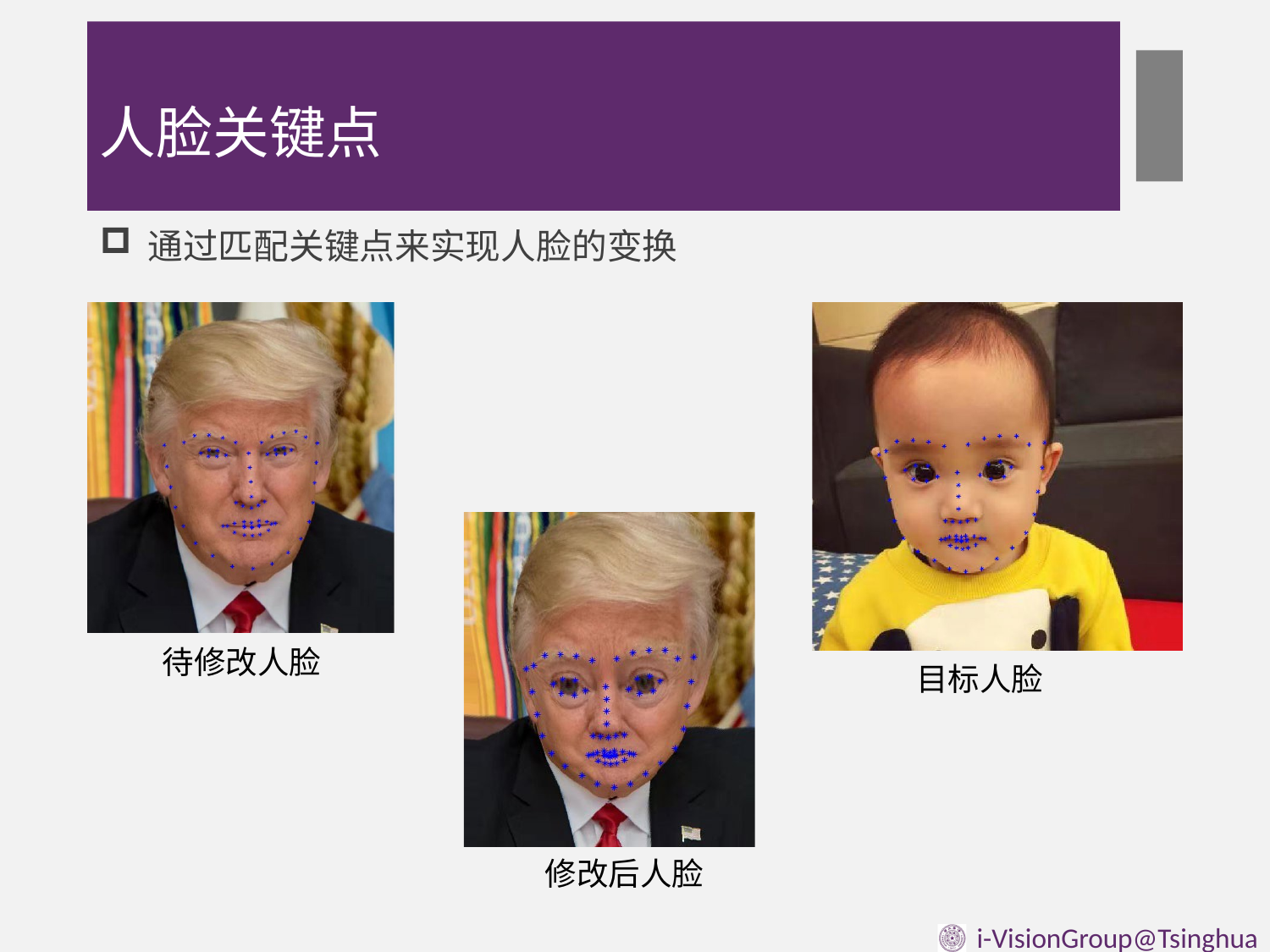

# 人脸关键点

通过匹配关键点来实现人脸的变换

待修改人脸
目标人脸
修改后人脸